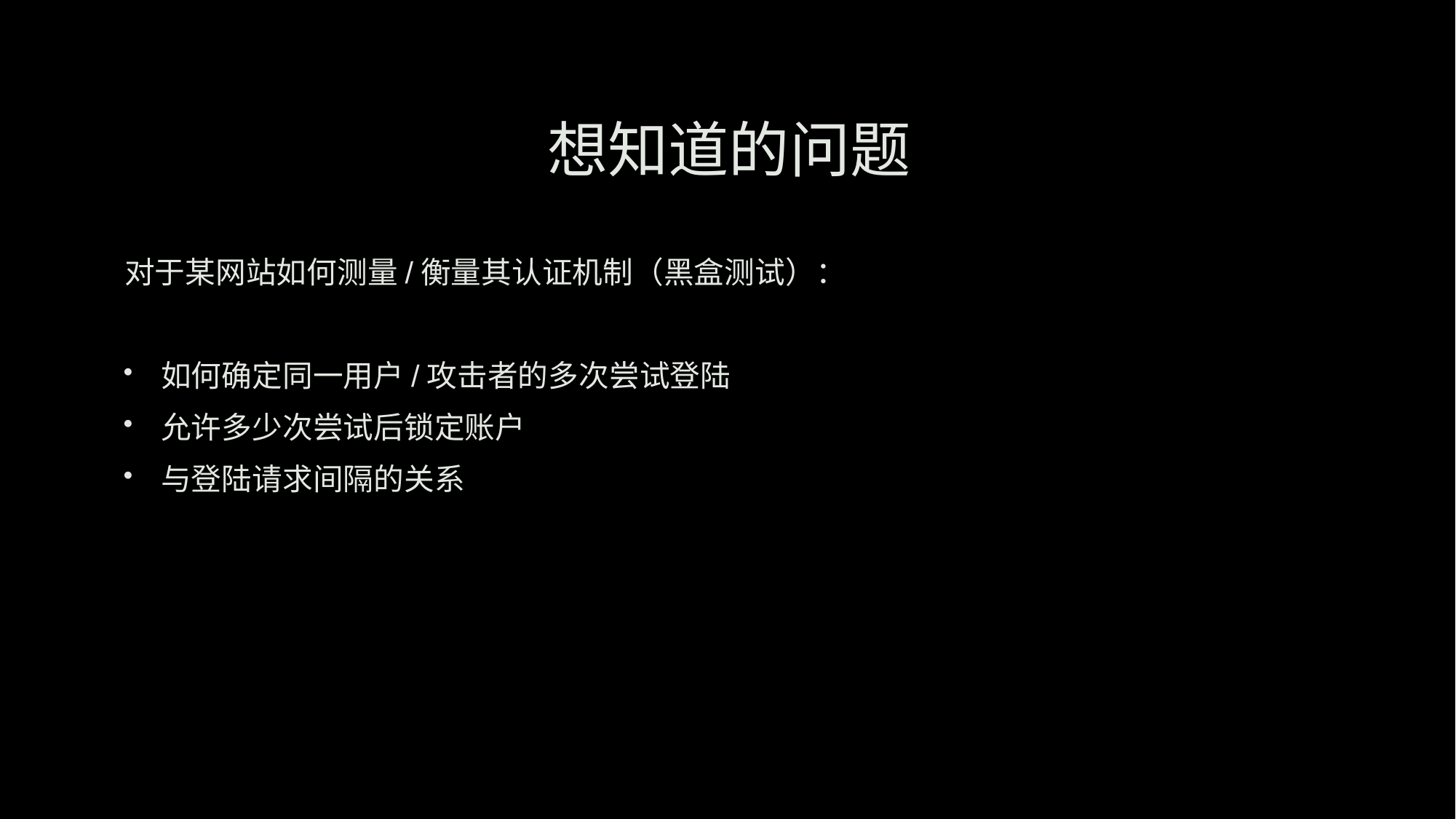

# 想知道的问题
对于某网站如何测量/衡量其认证机制（黑盒测试）：

如何确定同一用户/攻击者的多次尝试登陆
允许多少次尝试后锁定账户
与登陆请求间隔的关系